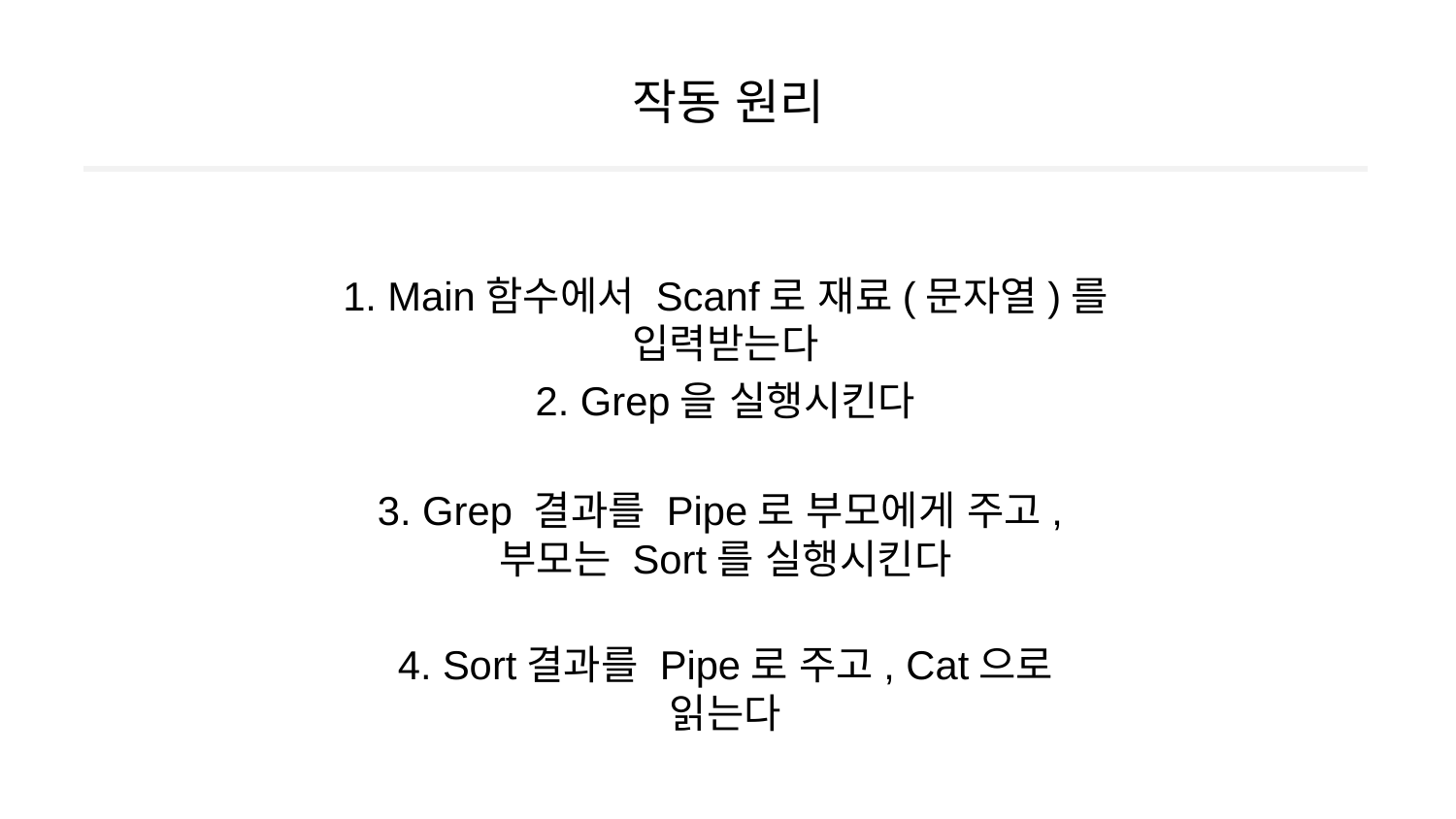

# 작동 원리
1. Main함수에서 Scanf로 재료(문자열)를 입력받는다
2. Grep을 실행시킨다
3. Grep 결과를 Pipe로 부모에게 주고,
부모는 Sort를 실행시킨다
4. Sort결과를 Pipe로 주고, Cat으로 읽는다